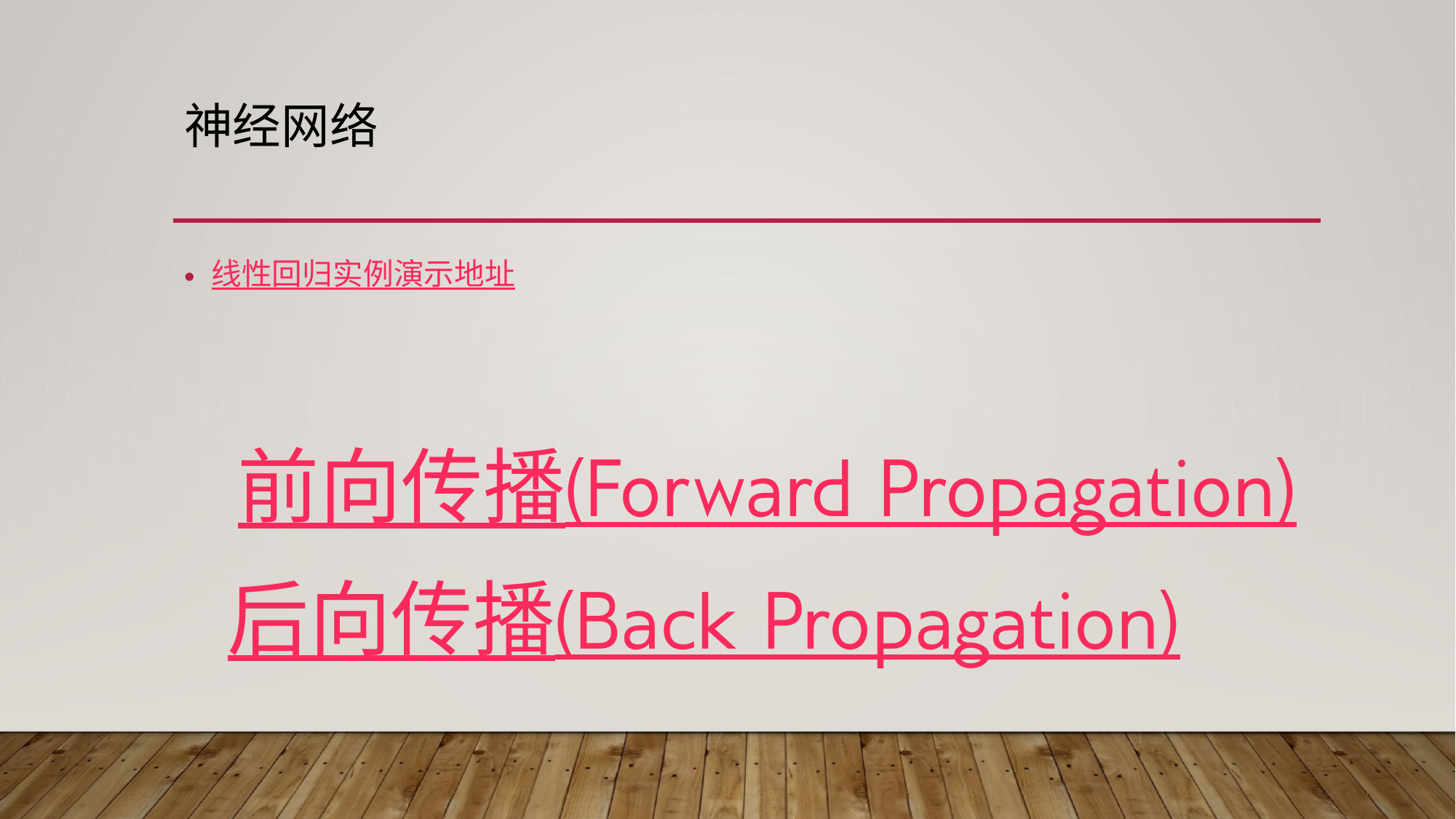

# 神经网络
线性回归实例演示地址

前向传播(Forward Propagation)
后向传播(Back Propagation)